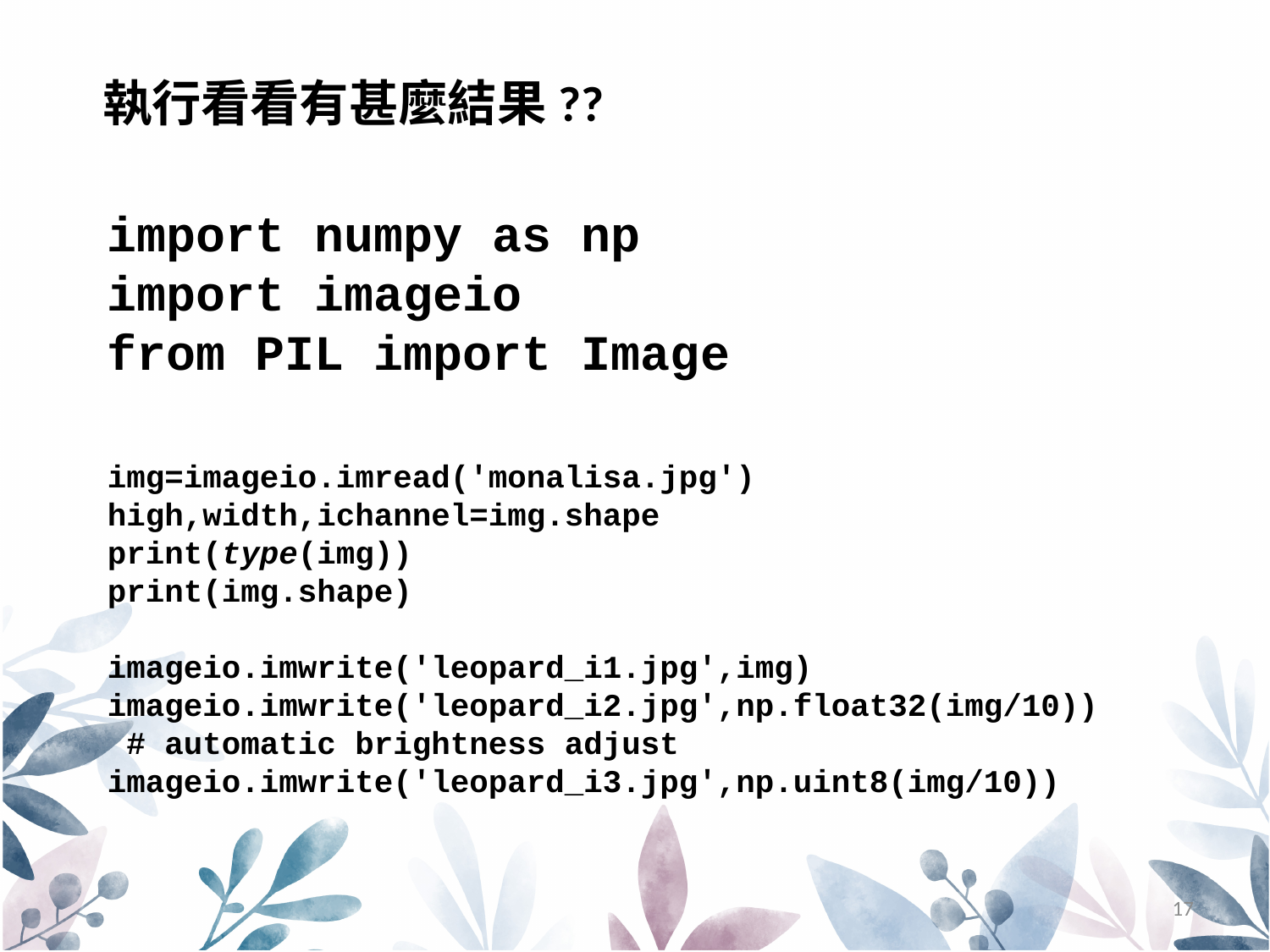

執行看看有甚麼結果??
import numpy as np
import imageio
from PIL import Image
img=imageio.imread('monalisa.jpg')
high,width,ichannel=img.shape
print(type(img))
print(img.shape)

imageio.imwrite('leopard_i1.jpg',img)
imageio.imwrite('leopard_i2.jpg',np.float32(img/10))
 # automatic brightness adjust
imageio.imwrite('leopard_i3.jpg',np.uint8(img/10))
17